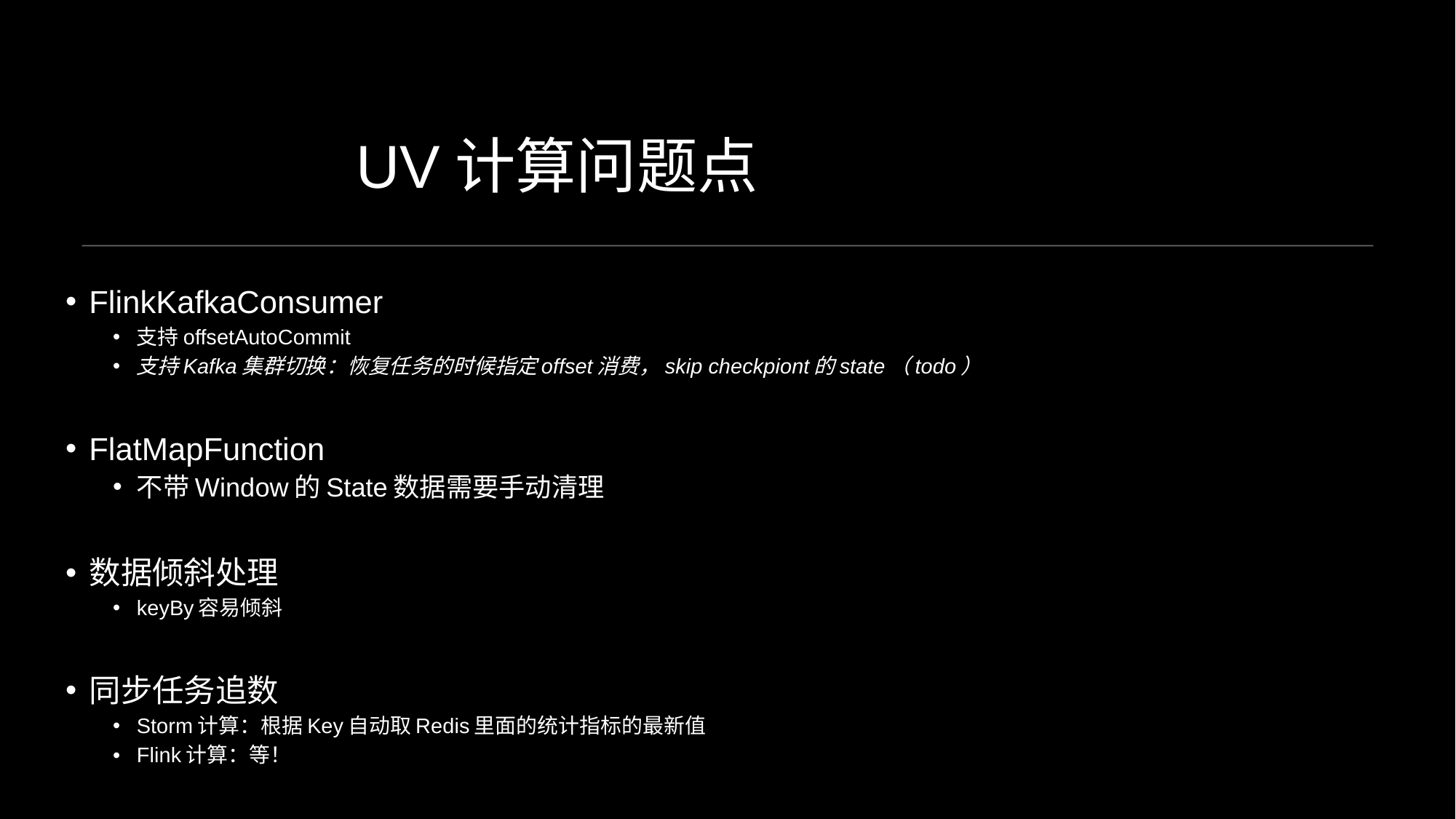

# UV计算问题点
FlinkKafkaConsumer
支持offsetAutoCommit
支持Kafka集群切换：恢复任务的时候指定offset消费，skip checkpiont的state（todo）

FlatMapFunction
不带Window的State数据需要手动清理

数据倾斜处理
keyBy容易倾斜

同步任务追数
Storm计算：根据Key自动取Redis里面的统计指标的最新值
Flink计算：等！